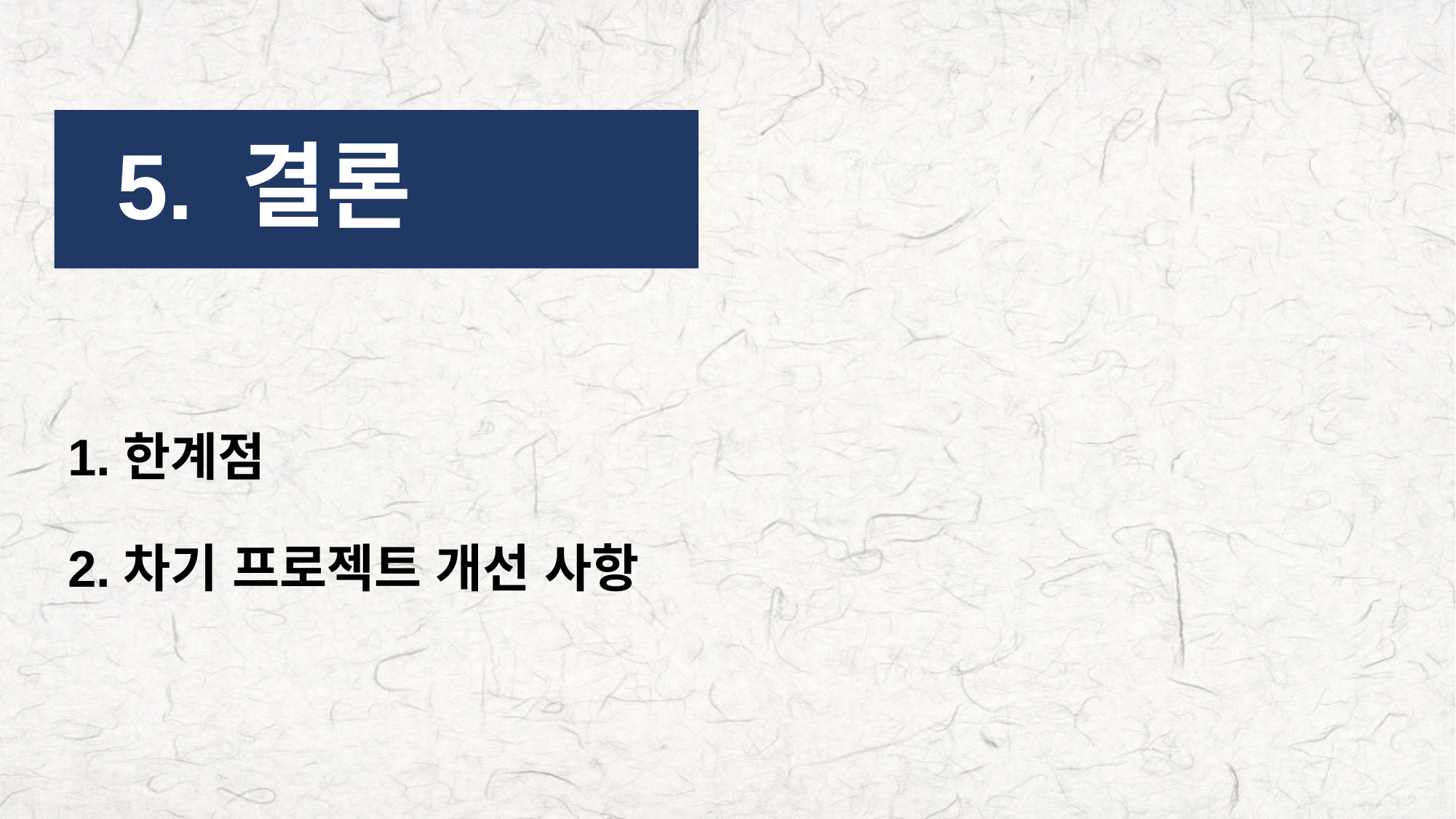

# 5. 결론
1.한계점

2.차기 프로젝트 개선 사항